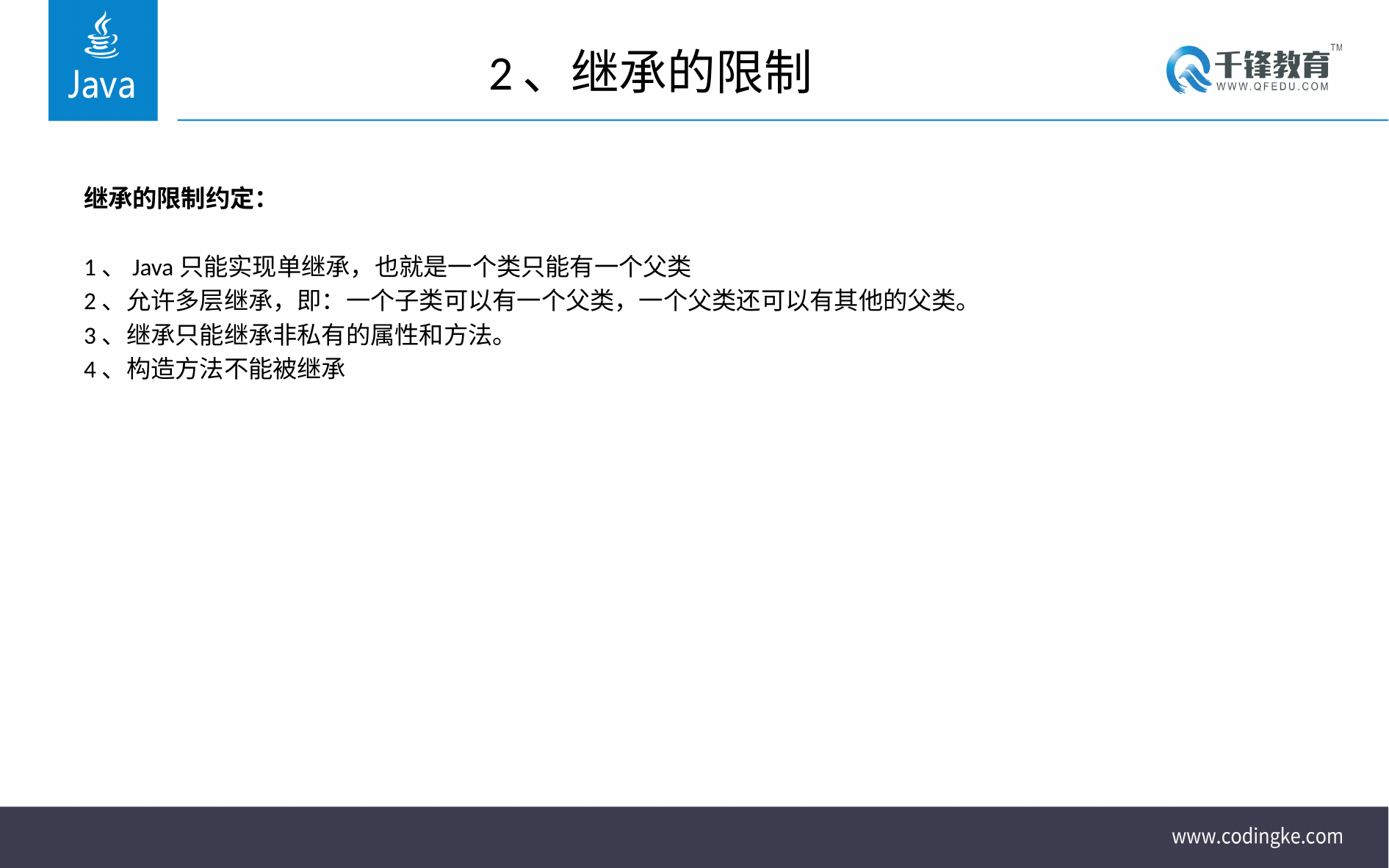

# 2、继承的限制
继承的限制约定：

1、Java只能实现单继承，也就是一个类只能有一个父类
2、允许多层继承，即：一个子类可以有一个父类，一个父类还可以有其他的父类。
3、继承只能继承非私有的属性和方法。
4、构造方法不能被继承